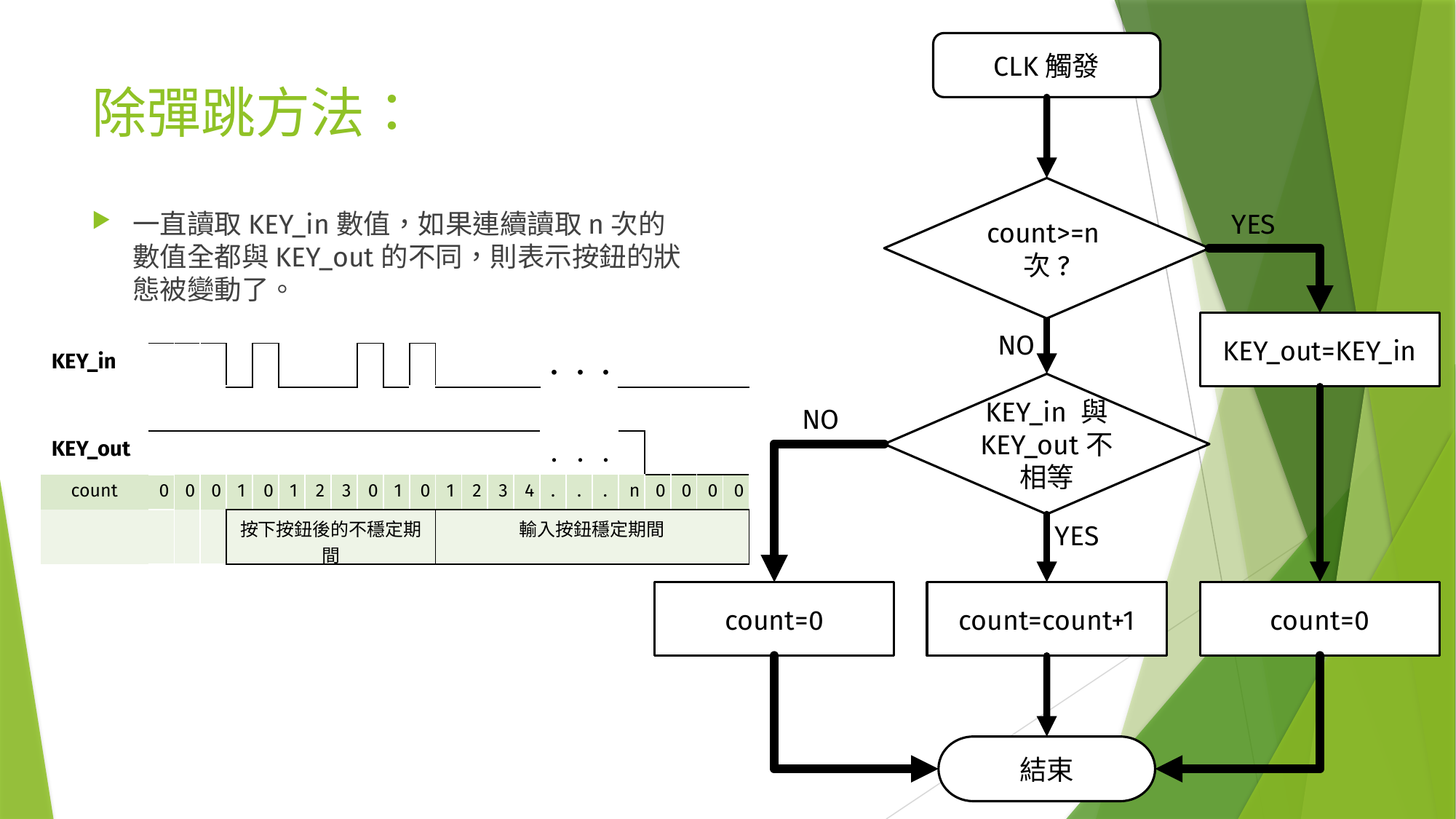

CLK觸發
# 除彈跳方法：
count>=n次?
一直讀取KEY_in數值，如果連續讀取n次的數值全都與KEY_out的不同，則表示按鈕的狀態被變動了。
YES
KEY_out=KEY_in
NO
| KEY\_in |  |  |  |  |  |  |  |  |  |  |  |  |  |  |  | . | . | . |  |  |  |  |  |
| --- | --- | --- | --- | --- | --- | --- | --- | --- | --- | --- | --- | --- | --- | --- | --- | --- | --- | --- | --- | --- | --- | --- | --- |
|  |  |  |  |  |  |  |  |  |  |  |  |  |  |  |  |  |  |  |  |  |  |  |  |
| KEY\_out |  |  |  |  |  |  |  |  |  |  |  |  |  |  |  | . | . | . |  |  |  |  |  |
| count | 0 | 0 | 0 | 1 | 0 | 1 | 2 | 3 | 0 | 1 | 0 | 1 | 2 | 3 | 4 | . | . | . | n | 0 | 0 | 0 | 0 |
|  |  |  |  | 按下按鈕後的不穩定期間 |  |  |  |  |  |  |  | 輸入按鈕穩定期間 |  |  |  |  |  |  |  |  |  |  |  |
KEY_in 與 KEY_out不相等
NO
YES
count=count+1
count=0
count=0
結束